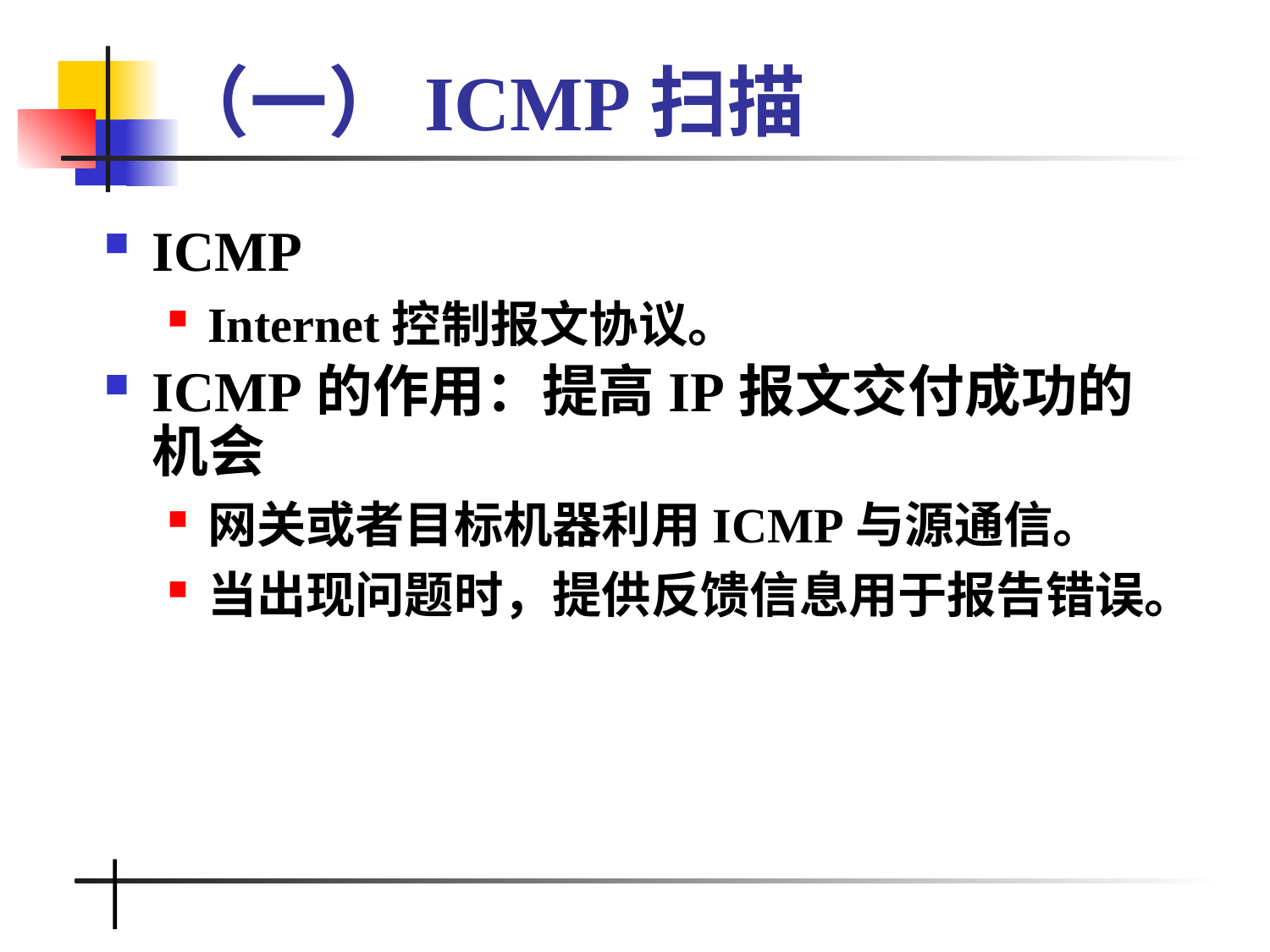

# （一）ICMP扫描
ICMP
Internet控制报文协议。
ICMP的作用：提高IP报文交付成功的机会
网关或者目标机器利用ICMP与源通信。
当出现问题时，提供反馈信息用于报告错误。